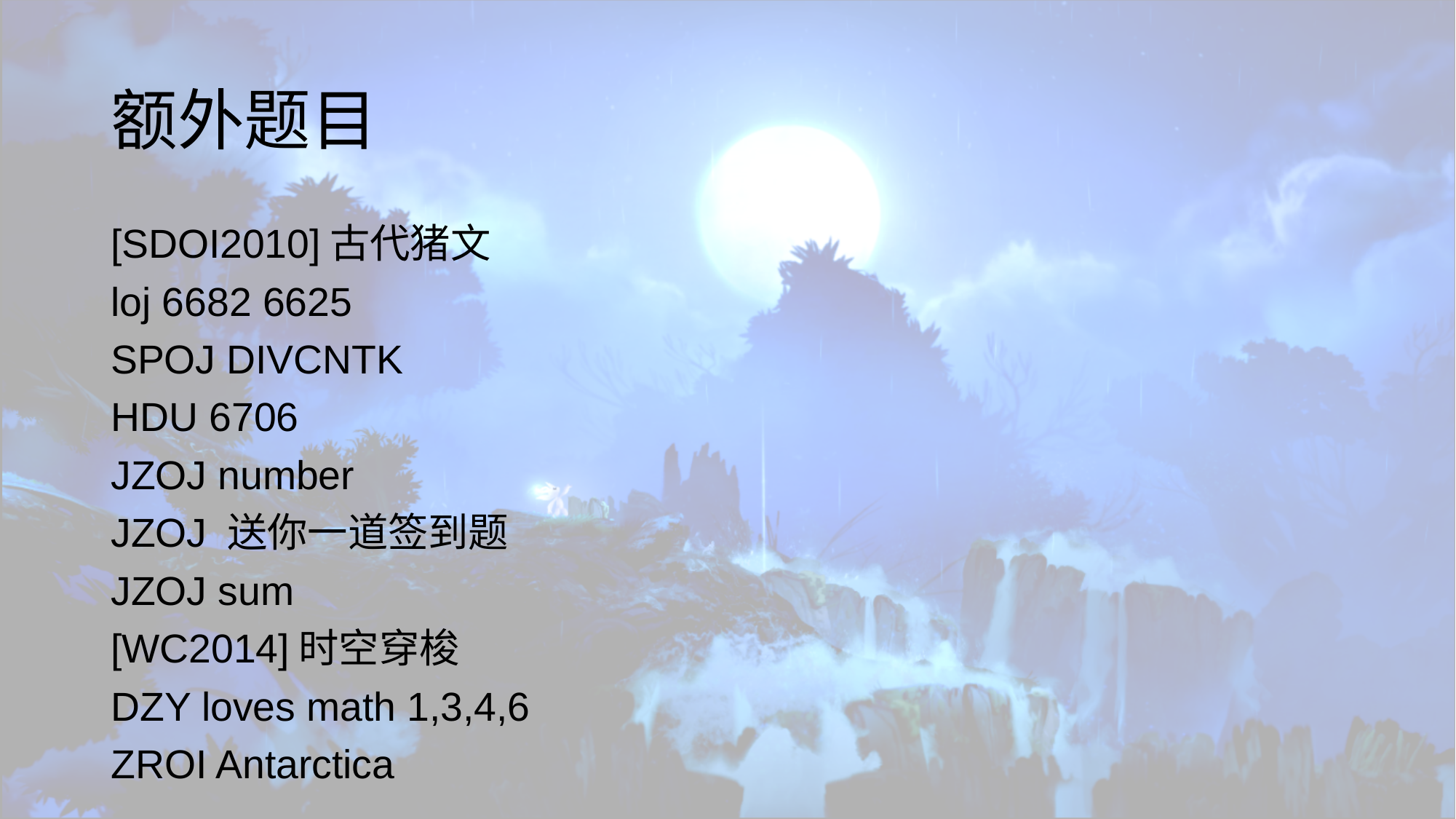

# 额外题目
[SDOI2010]古代猪文
loj 6682 6625
SPOJ DIVCNTK
HDU 6706
JZOJ number
JZOJ 送你一道签到题
JZOJ sum
[WC2014]时空穿梭
DZY loves math 1,3,4,6
ZROI Antarctica